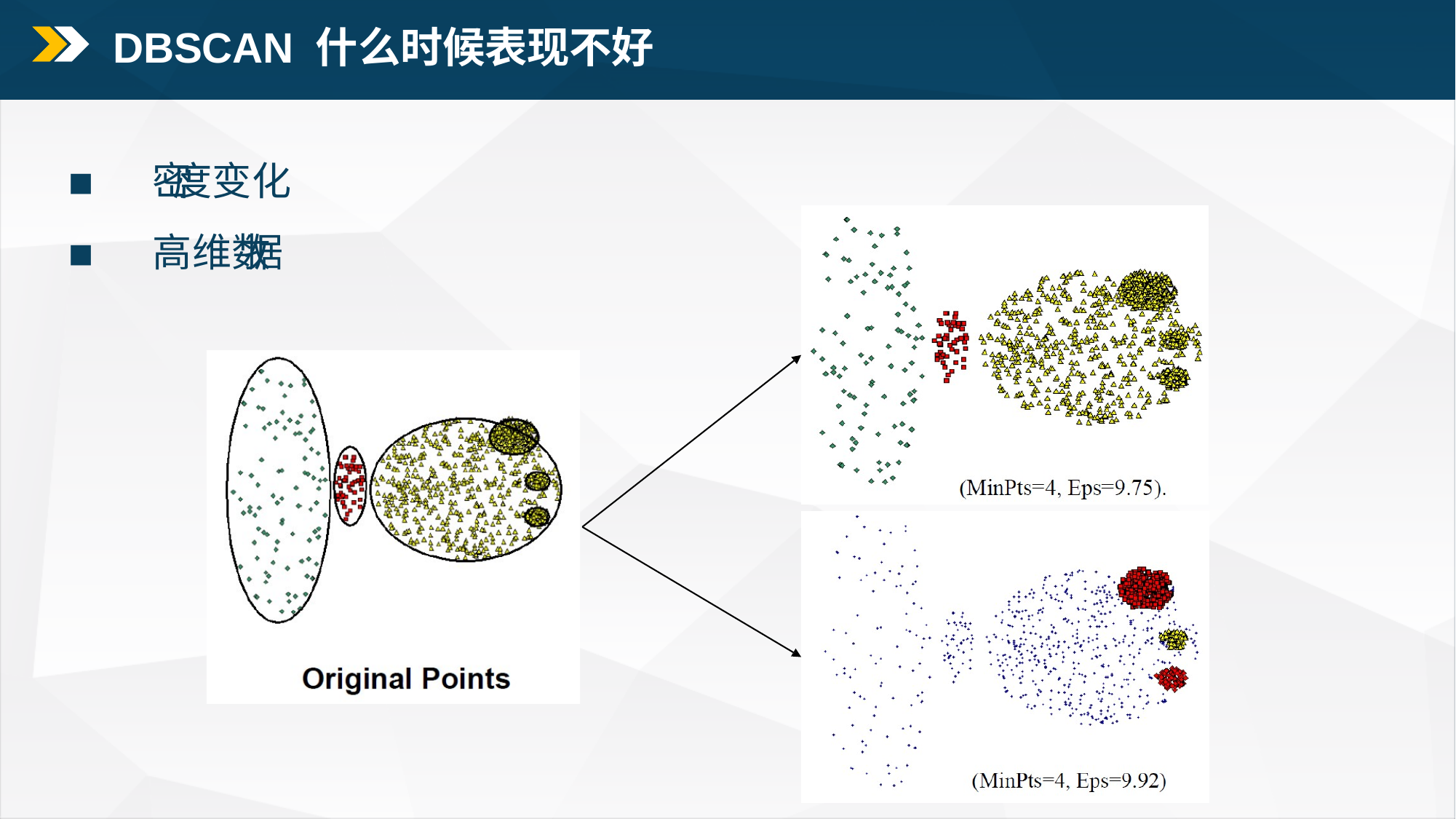

DBSCAN 什么时候表现不好

◼ 密          度变化
◼ 高维数              据